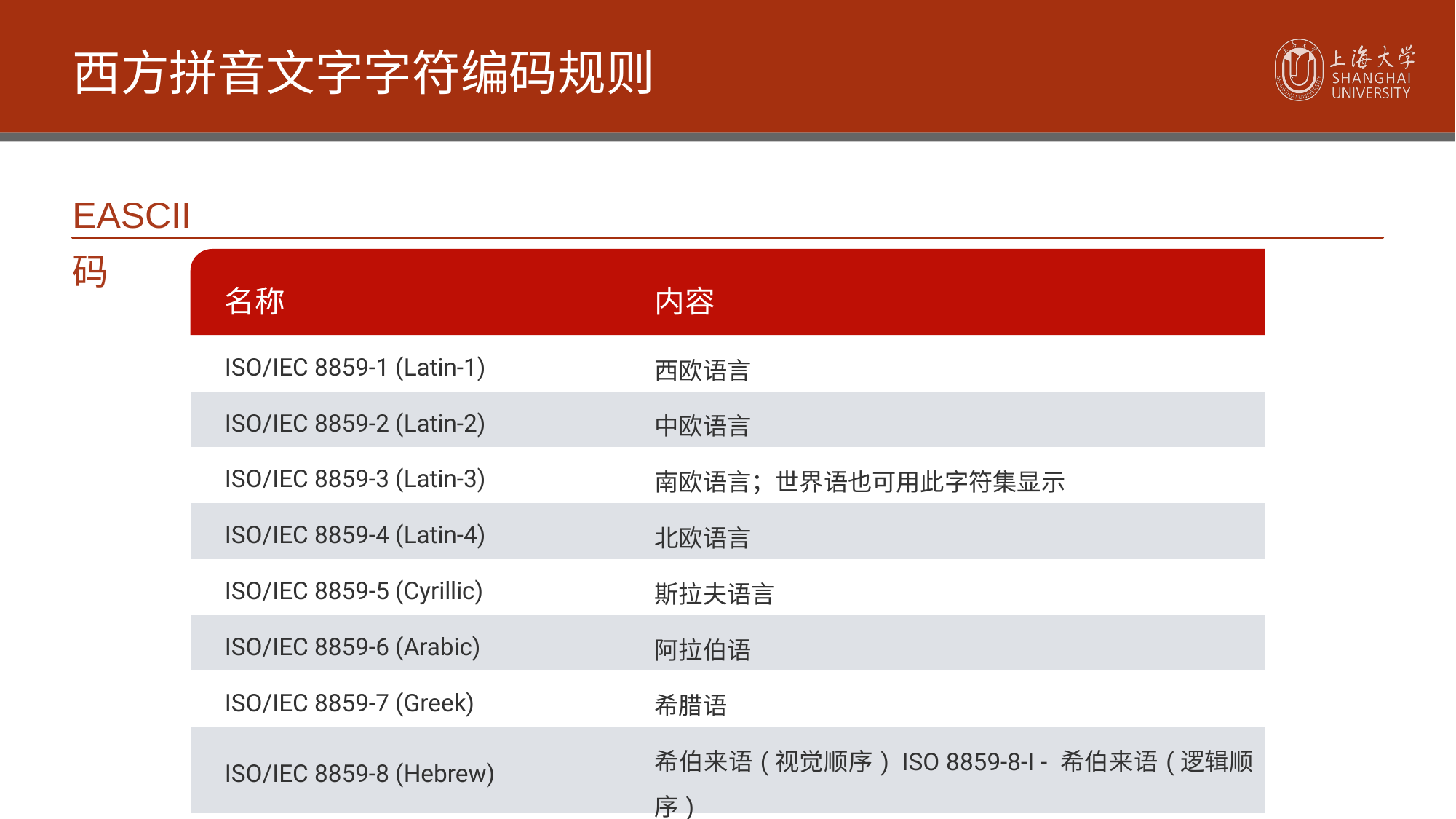

西方拼音文字字符编码规则
EASCII码

| 名称 | 内容 |
| --- | --- |
| ISO/IEC 8859-1 (Latin-1) | 西欧语言 |
| ISO/IEC 8859-2 (Latin-2) | 中欧语言 |
| ISO/IEC 8859-3 (Latin-3) | 南欧语言；世界语也可用此字符集显示 |
| ISO/IEC 8859-4 (Latin-4) | 北欧语言 |
| ISO/IEC 8859-5 (Cyrillic) | 斯拉夫语言 |
| ISO/IEC 8859-6 (Arabic) | 阿拉伯语 |
| ISO/IEC 8859-7 (Greek) | 希腊语 |
| ISO/IEC 8859-8 (Hebrew) | 希伯来语(视觉顺序) ISO 8859-8-I - 希伯来语(逻辑顺序) |